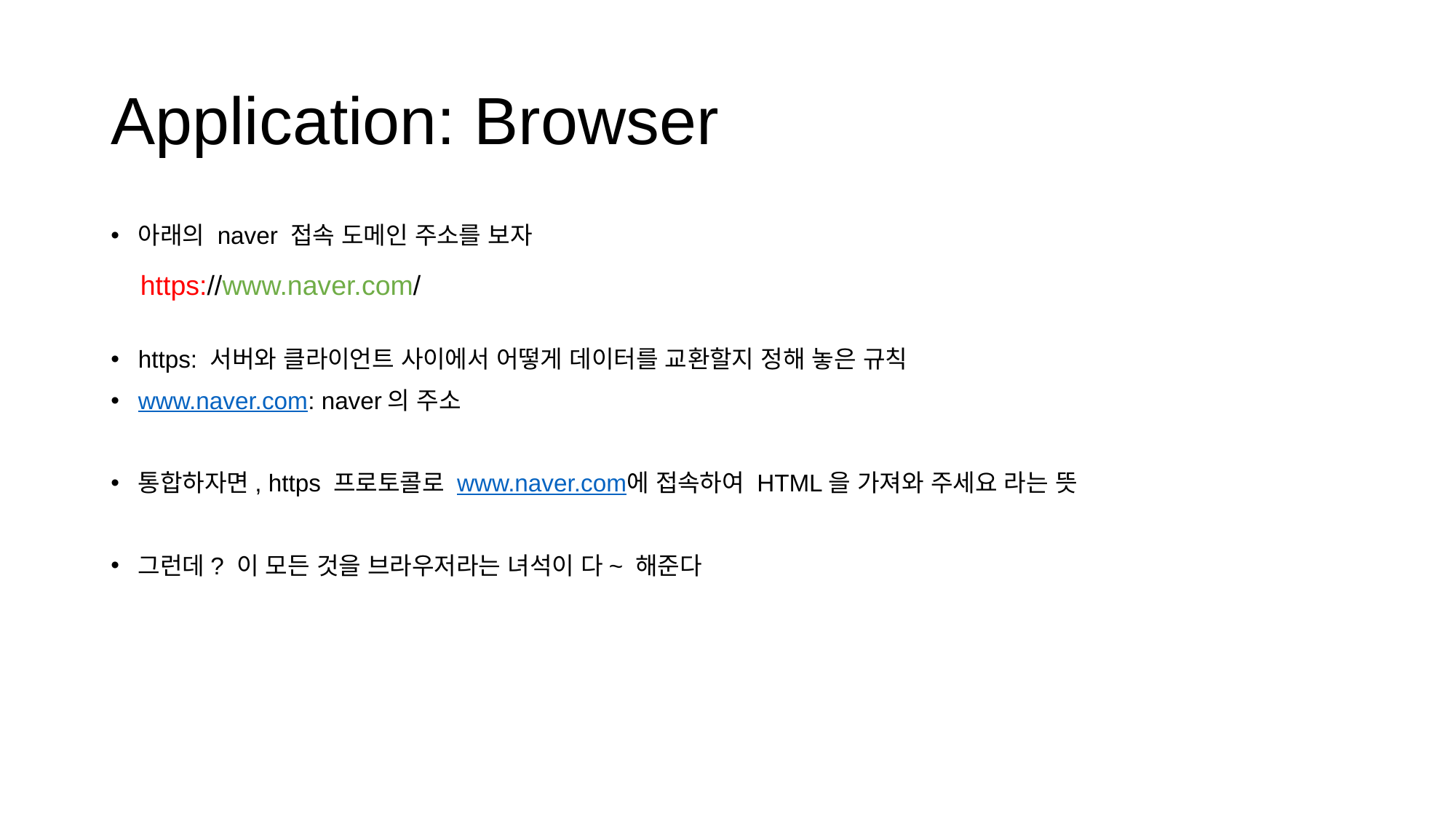

# Application: Browser
아래의 naver 접속 도메인 주소를 보자

https: 서버와 클라이언트 사이에서 어떻게 데이터를 교환할지 정해 놓은 규칙
www.naver.com: naver의 주소

통합하자면, https 프로토콜로 www.naver.com에 접속하여 HTML을 가져와 주세요 라는 뜻

그런데? 이 모든 것을 브라우저라는 녀석이 다~ 해준다
https://www.naver.com/